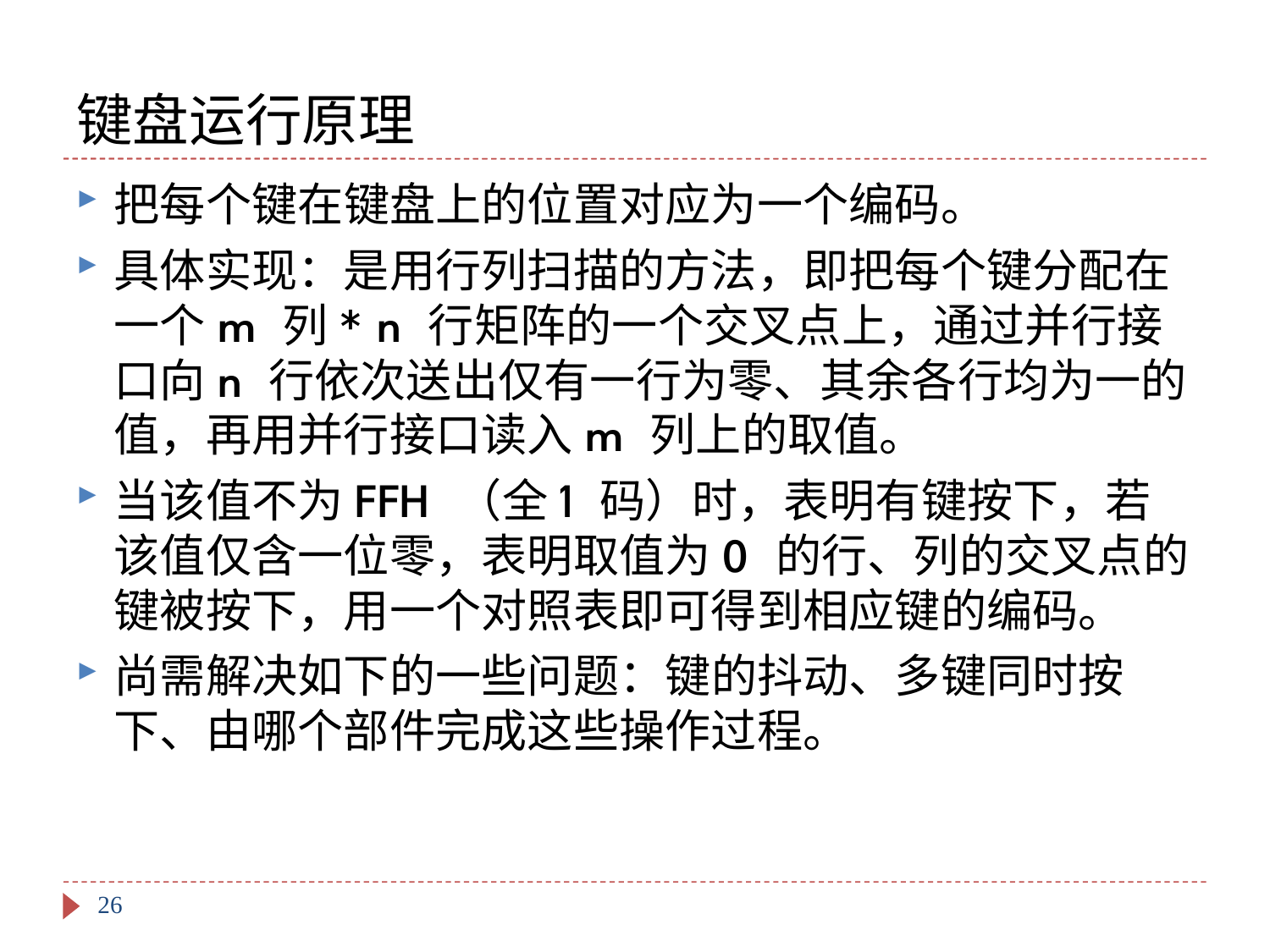

# 键盘运行原理
把每个键在键盘上的位置对应为一个编码。
具体实现：是用行列扫描的方法，即把每个键分配在一个m 列* n 行矩阵的一个交叉点上，通过并行接口向n 行依次送出仅有一行为零、其余各行均为一的值，再用并行接口读入m 列上的取值。
当该值不为FFH （全1 码）时，表明有键按下，若该值仅含一位零，表明取值为0 的行、列的交叉点的键被按下，用一个对照表即可得到相应键的编码。
尚需解决如下的一些问题：键的抖动、多键同时按下、由哪个部件完成这些操作过程。

26